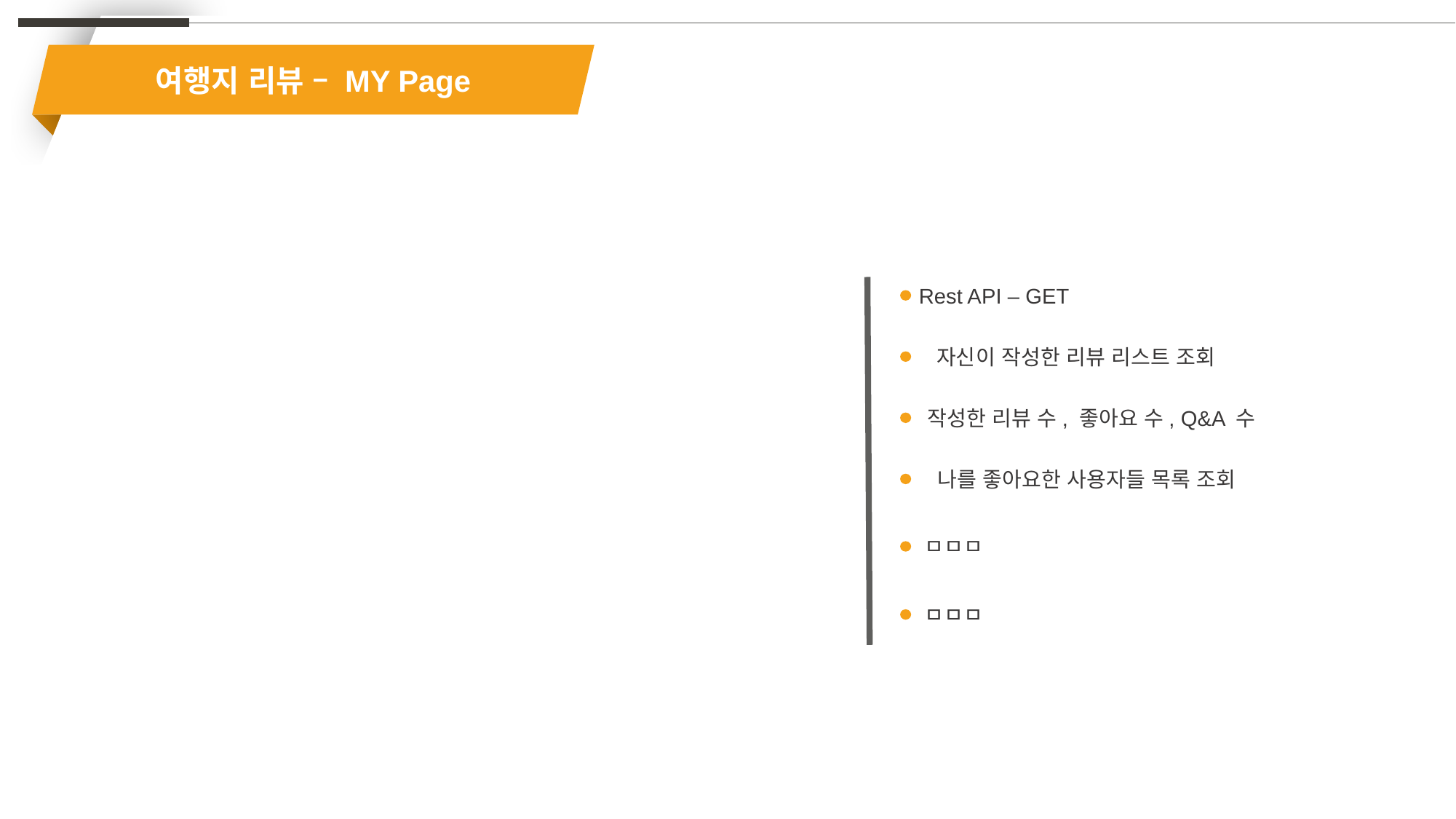

여행지 리뷰 – MY Page

Rest API – GET

자신이 작성한 리뷰 리스트 조회

작성한 리뷰 수, 좋아요 수, Q&A 수

나를 좋아요한 사용자들 목록 조회

ㅁㅁㅁ

ㅁㅁㅁ